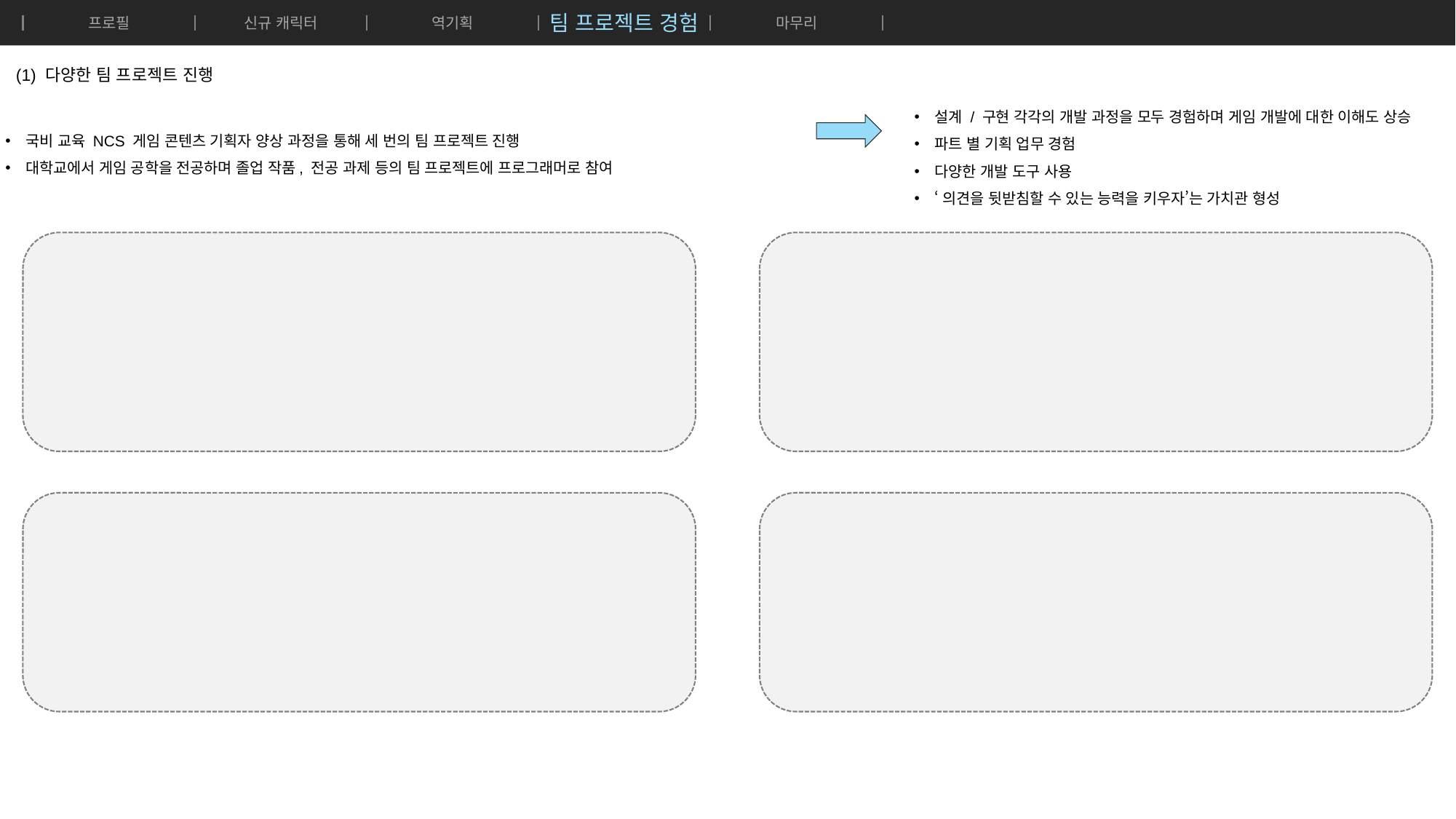

프로필

신규 캐릭터

역기획

팀 프로젝트 경험

마무리
- 게임 소개 (장르, 시점 등)
팀 구성 (인원,
기간
목표
맡은 업무
진행 과정 (업무 진행, 회의, 아이디어 공유 등)
결과물 요약

(1) 다양한 팀 프로젝트 진행
설계 / 구현 각각의 개발 과정을 모두 경험하며 게임 개발에 대한 이해도 상승
파트 별 기획 업무 경험
다양한 개발 도구 사용
‘의견을 뒷받침할 수 있는 능력을 키우자’는 가치관 형성

국비 교육 NCS 게임 콘텐츠 기획자 양상 과정을 통해 세 번의 팀 프로젝트 진행
대학교에서 게임 공학을 전공하며 졸업 작품, 전공 과제 등의 팀 프로젝트에 프로그래머로 참여